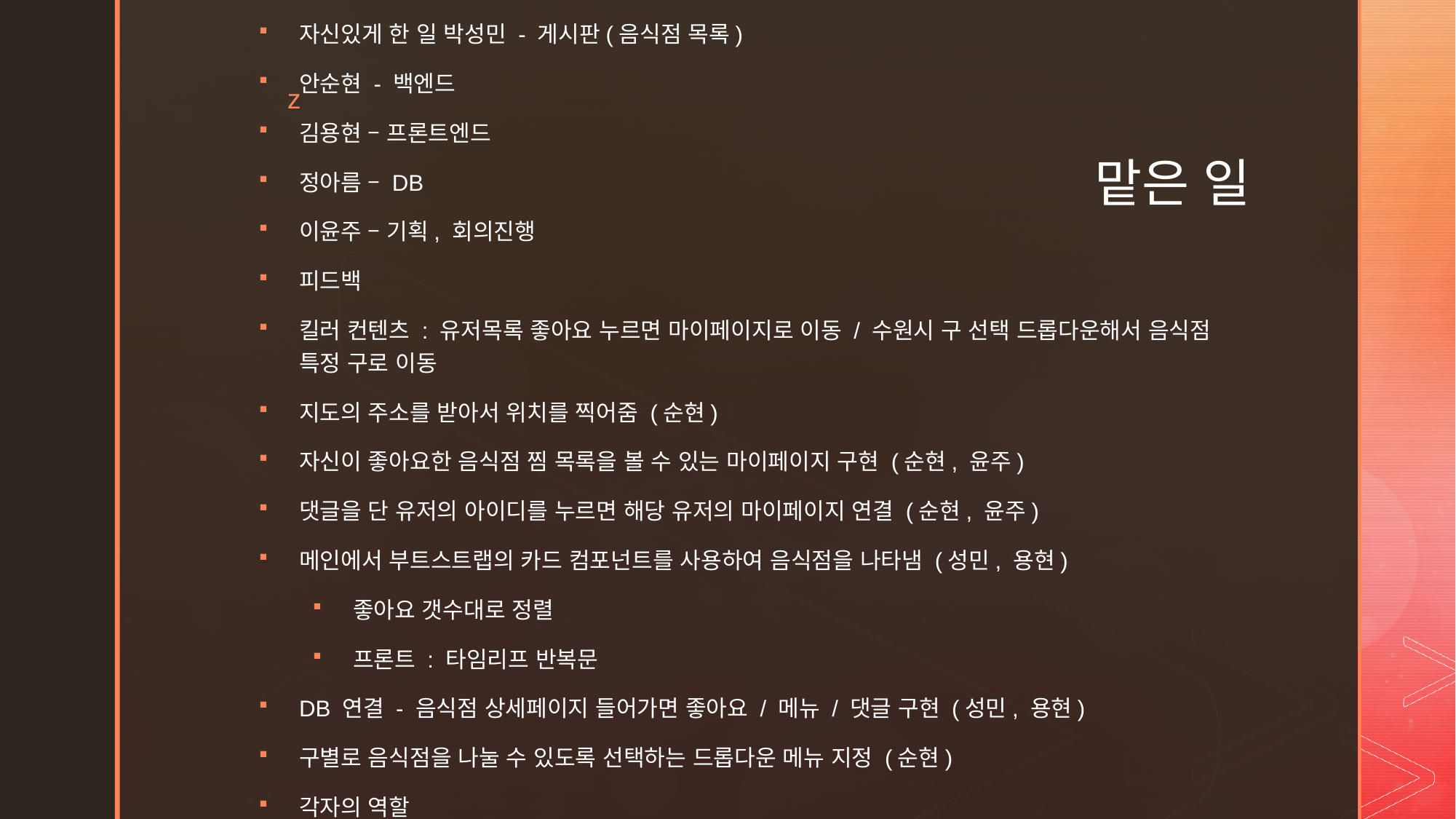

# 맡은 일
자신있게 한 일 박성민 - 게시판(음식점 목록)
안순현 - 백엔드
김용현 – 프론트엔드
정아름 – DB
이윤주 – 기획, 회의진행
피드백
킬러 컨텐츠 : 유저목록 좋아요 누르면 마이페이지로 이동 / 수원시 구 선택 드롭다운해서 음식점 특정 구로 이동
지도의 주소를 받아서 위치를 찍어줌 (순현)
자신이 좋아요한 음식점 찜 목록을 볼 수 있는 마이페이지 구현 (순현, 윤주)
댓글을 단 유저의 아이디를 누르면 해당 유저의 마이페이지 연결 (순현, 윤주)
메인에서 부트스트랩의 카드 컴포넌트를 사용하여 음식점을 나타냄 (성민, 용현)
좋아요 갯수대로 정렬
프론트 : 타임리프 반복문
DB 연결 - 음식점 상세페이지 들어가면 좋아요 / 메뉴 / 댓글 구현 (성민, 용현)
구별로 음식점을 나눌 수 있도록 선택하는 드롭다운 메뉴 지정 (순현)
각자의 역할